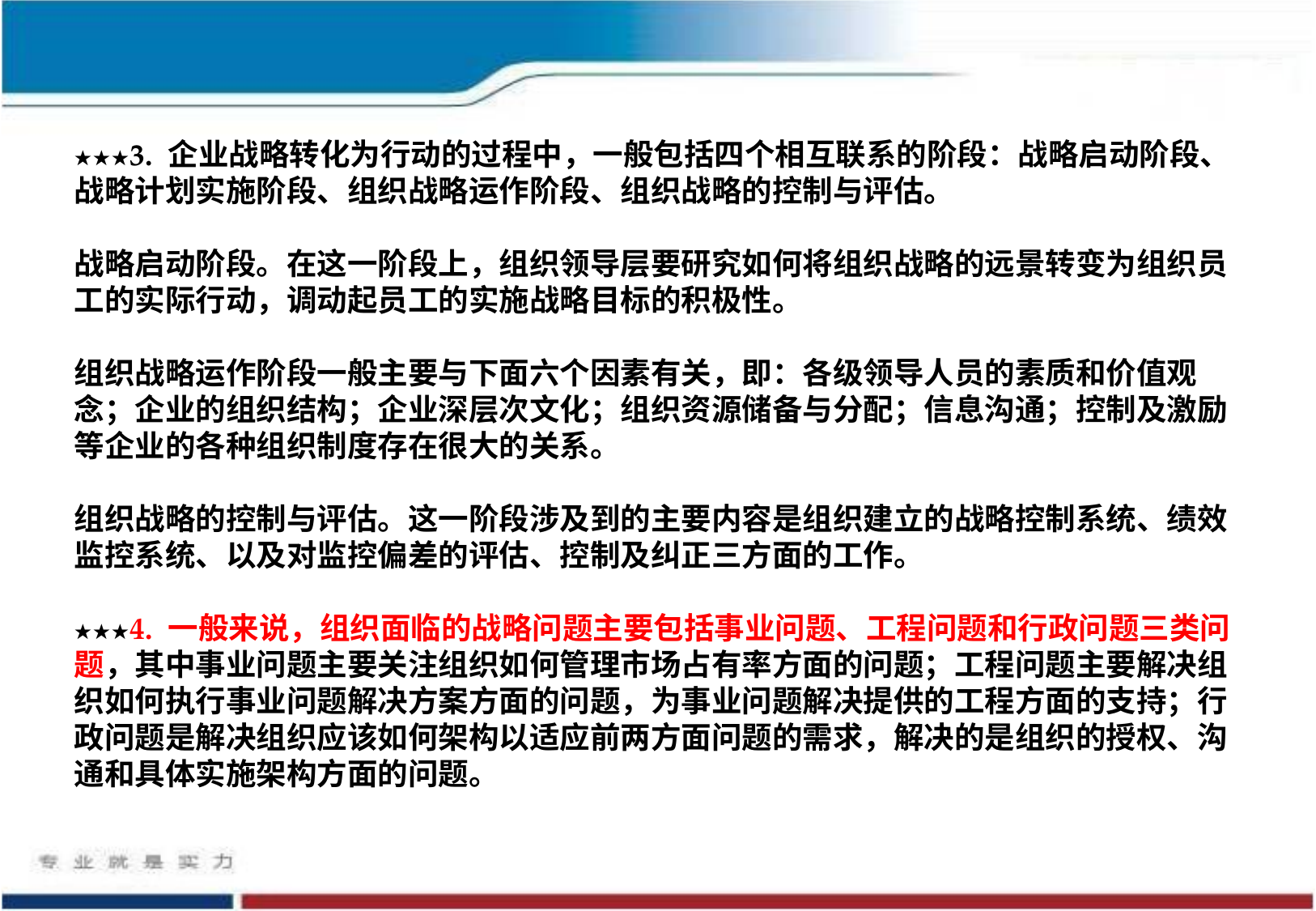

★★★3. 企业战略转化为行动的过程中，一般包括四个相互联系的阶段：战略启动阶段、战略计划实施阶段、组织战略运作阶段、组织战略的控制与评估。

战略启动阶段。在这一阶段上，组织领导层要研究如何将组织战略的远景转变为组织员工的实际行动，调动起员工的实施战略目标的积极性。

组织战略运作阶段一般主要与下面六个因素有关，即：各级领导人员的素质和价值观念；企业的组织结构；企业深层次文化；组织资源储备与分配；信息沟通；控制及激励等企业的各种组织制度存在很大的关系。

组织战略的控制与评估。这一阶段涉及到的主要内容是组织建立的战略控制系统、绩效监控系统、以及对监控偏差的评估、控制及纠正三方面的工作。

★★★4. 一般来说，组织面临的战略问题主要包括事业问题、工程问题和行政问题三类问题，其中事业问题主要关注组织如何管理市场占有率方面的问题；工程问题主要解决组织如何执行事业问题解决方案方面的问题，为事业问题解决提供的工程方面的支持；行政问题是解决组织应该如何架构以适应前两方面问题的需求，解决的是组织的授权、沟通和具体实施架构方面的问题。